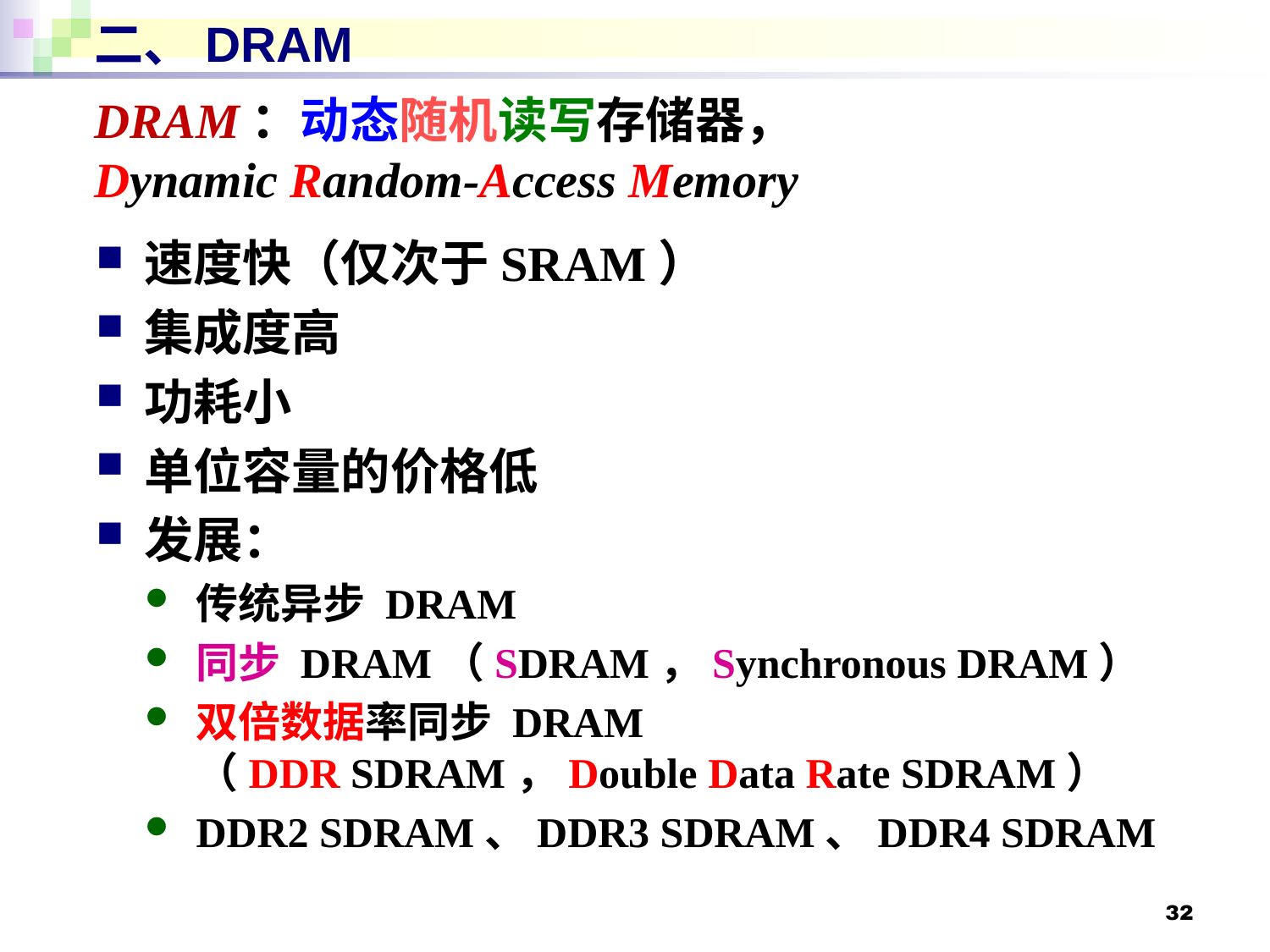

# 二、DRAM
DRAM：动态随机读写存储器，
Dynamic Random-Access Memory
速度快（仅次于SRAM）
集成度高
功耗小
单位容量的价格低
发展：
传统异步 DRAM
同步 DRAM（SDRAM，Synchronous DRAM）
双倍数据率同步 DRAM
（DDR SDRAM，Double Data Rate SDRAM）
DDR2 SDRAM、DDR3 SDRAM、DDR4 SDRAM
32